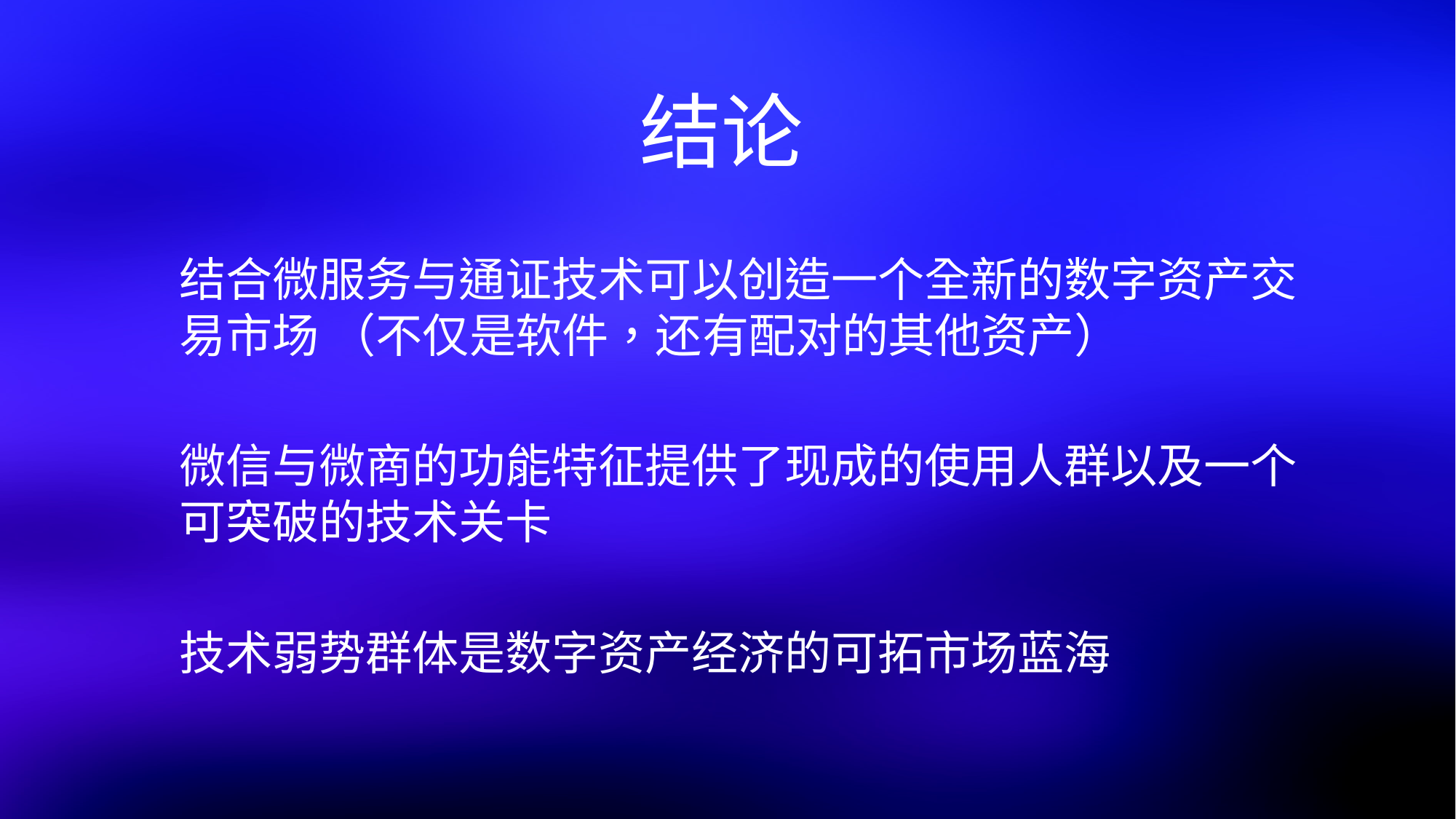

结论
结合微服务与通证技术可以创造一个全新的数字资产交易市场 （不仅是软件，还有配对的其他资产）

微信与微商的功能特征提供了现成的使用人群以及一个可突破的技术关卡

技术弱势群体是数字资产经济的可拓市场蓝海